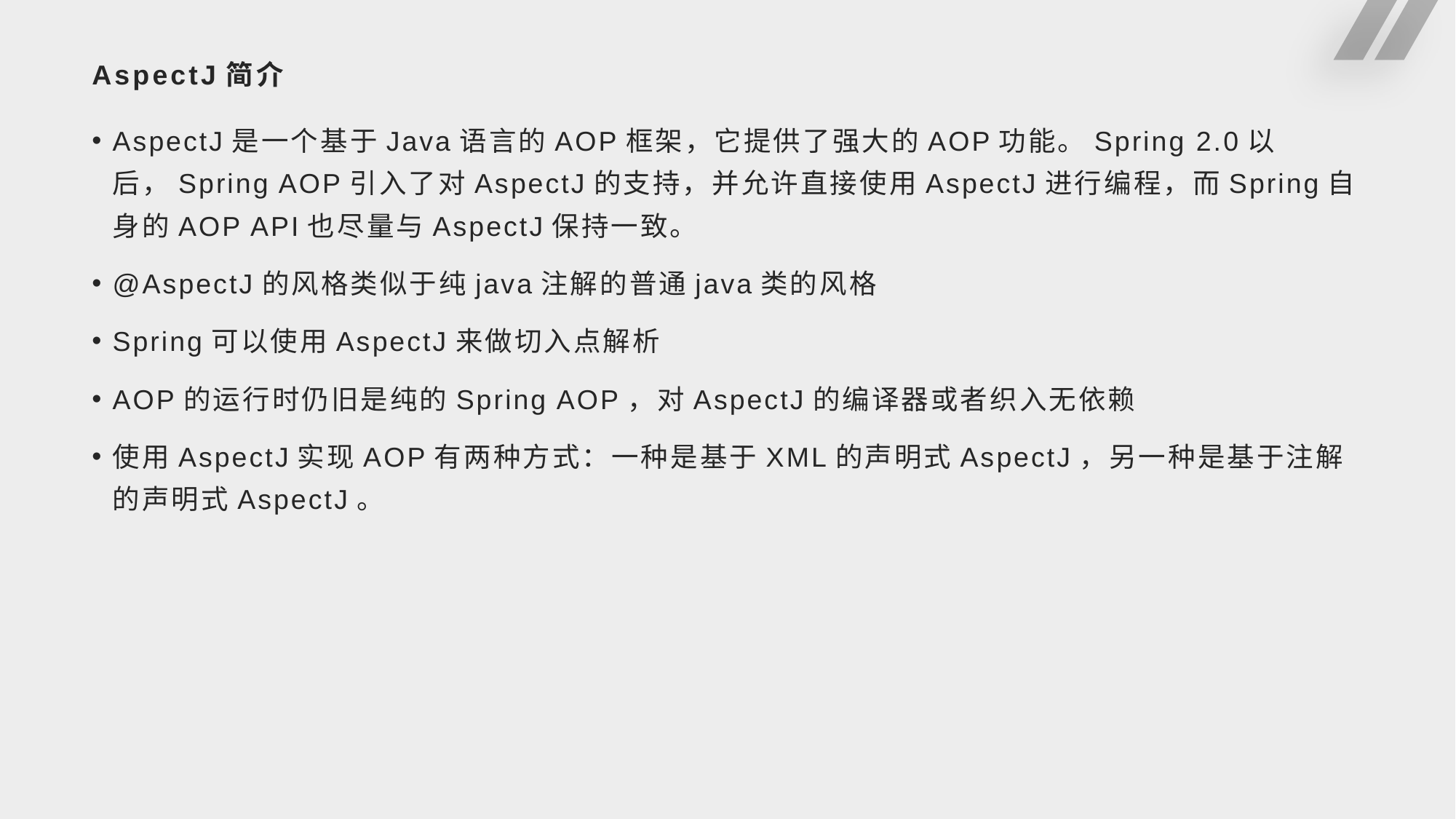

# AspectJ简介
AspectJ是一个基于Java语言的AOP框架，它提供了强大的AOP功能。Spring 2.0以后，Spring AOP引入了对AspectJ的支持，并允许直接使用AspectJ进行编程，而Spring自身的AOP API也尽量与AspectJ保持一致。
@AspectJ的风格类似于纯java注解的普通java类的风格
Spring可以使用AspectJ来做切入点解析
AOP的运行时仍旧是纯的Spring AOP，对AspectJ的编译器或者织入无依赖
使用AspectJ实现AOP有两种方式：一种是基于XML的声明式AspectJ，另一种是基于注解的声明式AspectJ。